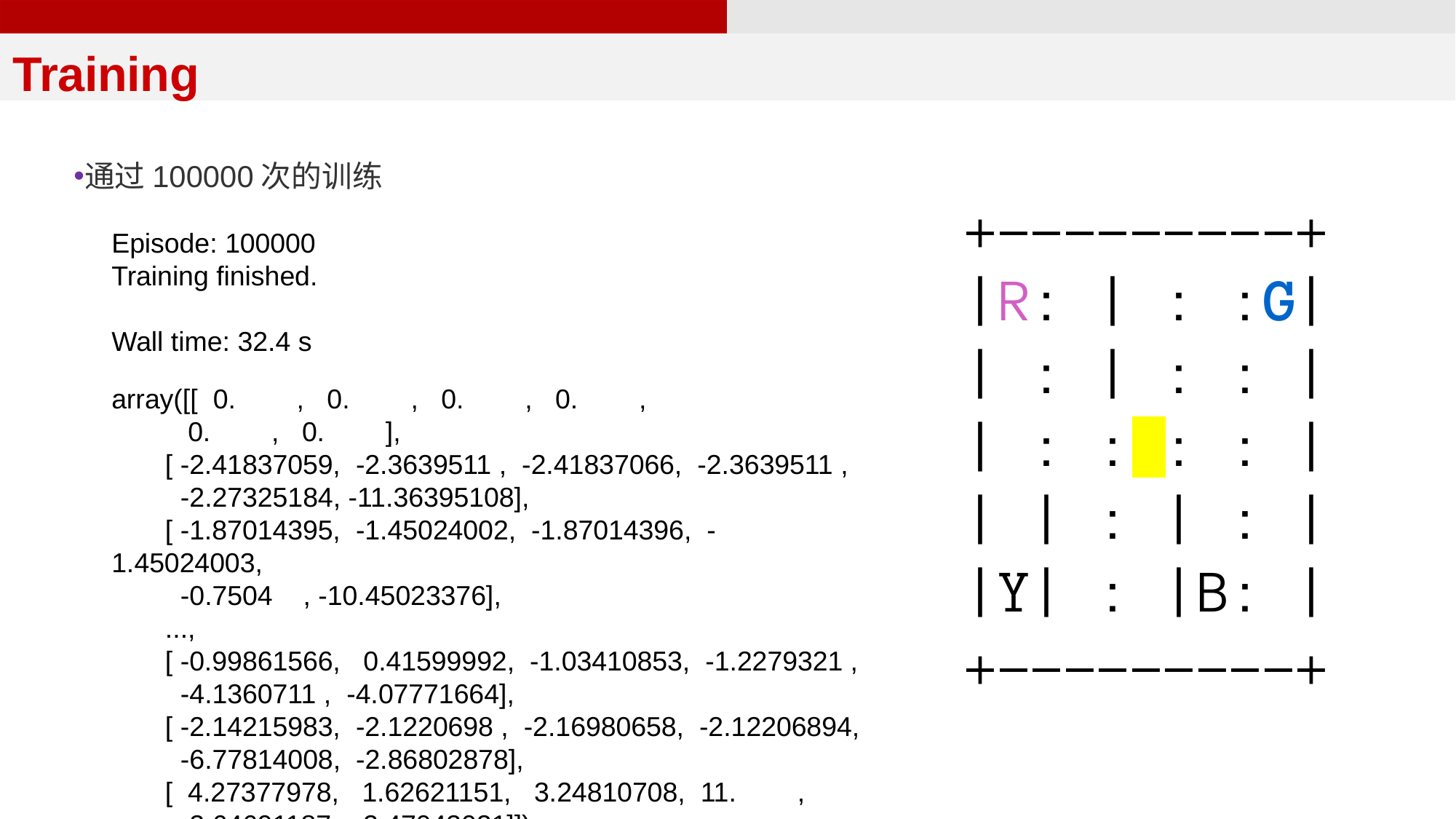

Training
通过100000次的训练
+---------+ |R: | : :G| | : | : : | | : : : : | | | : | : | |Y| : |B: | +---------+
Episode: 100000
Training finished.

Wall time: 32.4 s
array([[  0.        ,   0.        ,   0.        ,   0.        ,
          0.        ,   0.        ],
       [ -2.41837059,  -2.3639511 ,  -2.41837066,  -2.3639511 ,
         -2.27325184, -11.36395108],
       [ -1.87014395,  -1.45024002,  -1.87014396,  -1.45024003,
         -0.7504    , -10.45023376],
       ...,
       [ -0.99861566,   0.41599992,  -1.03410853,  -1.2279321 ,
         -4.1360711 ,  -4.07771664],
       [ -2.14215983,  -2.1220698 ,  -2.16980658,  -2.12206894,
         -6.77814008,  -2.86802878],
       [  4.27377978,   1.62621151,   3.24810708,  11.        ,
         -2.64691187,  -2.47042021]])